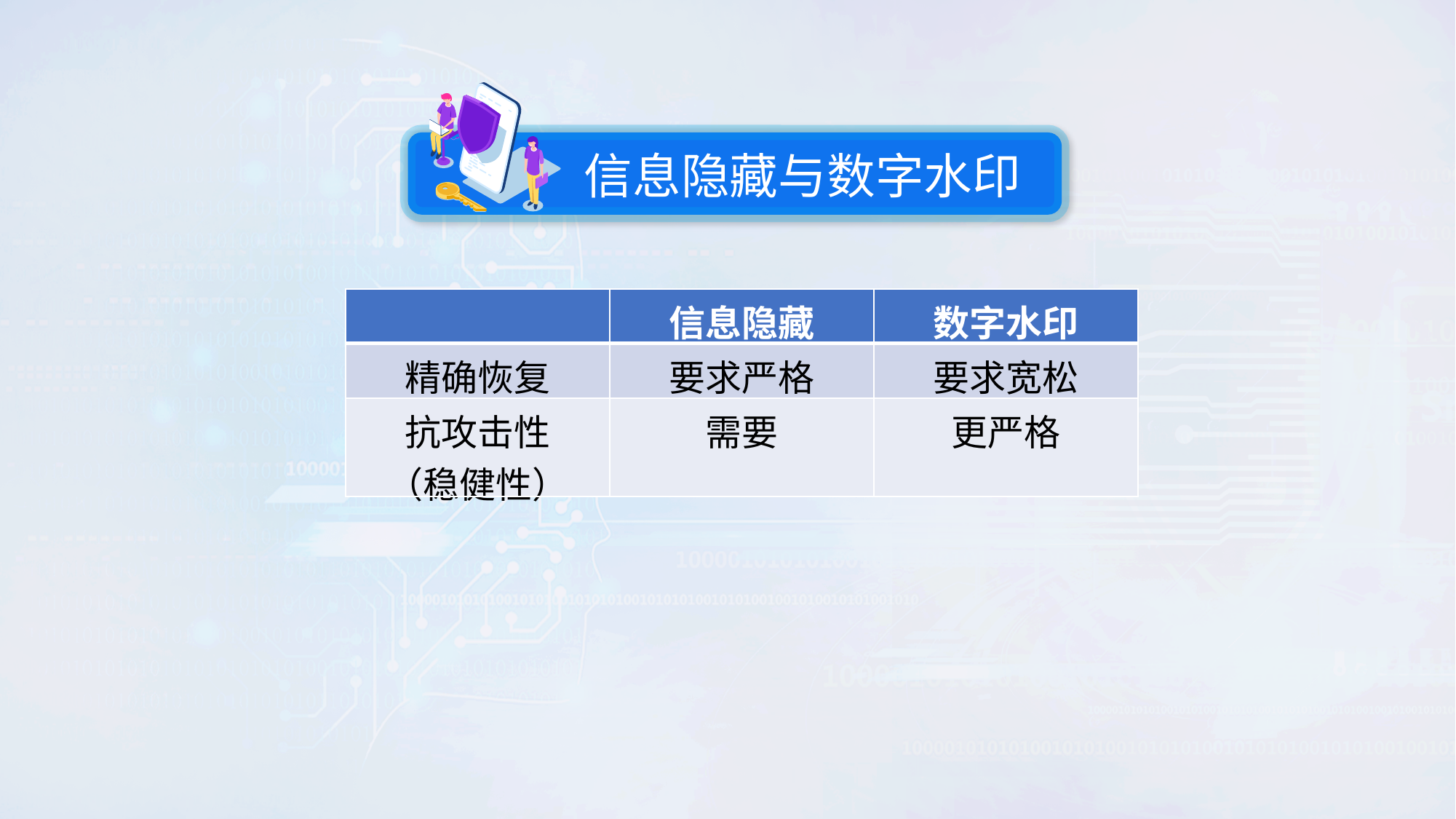

信息隐藏与数字水印
|  | 信息隐藏 | 数字水印 |
| --- | --- | --- |
| 精确恢复 | 要求严格 | 要求宽松 |
| 抗攻击性 （稳健性） | 需要 | 更严格 |